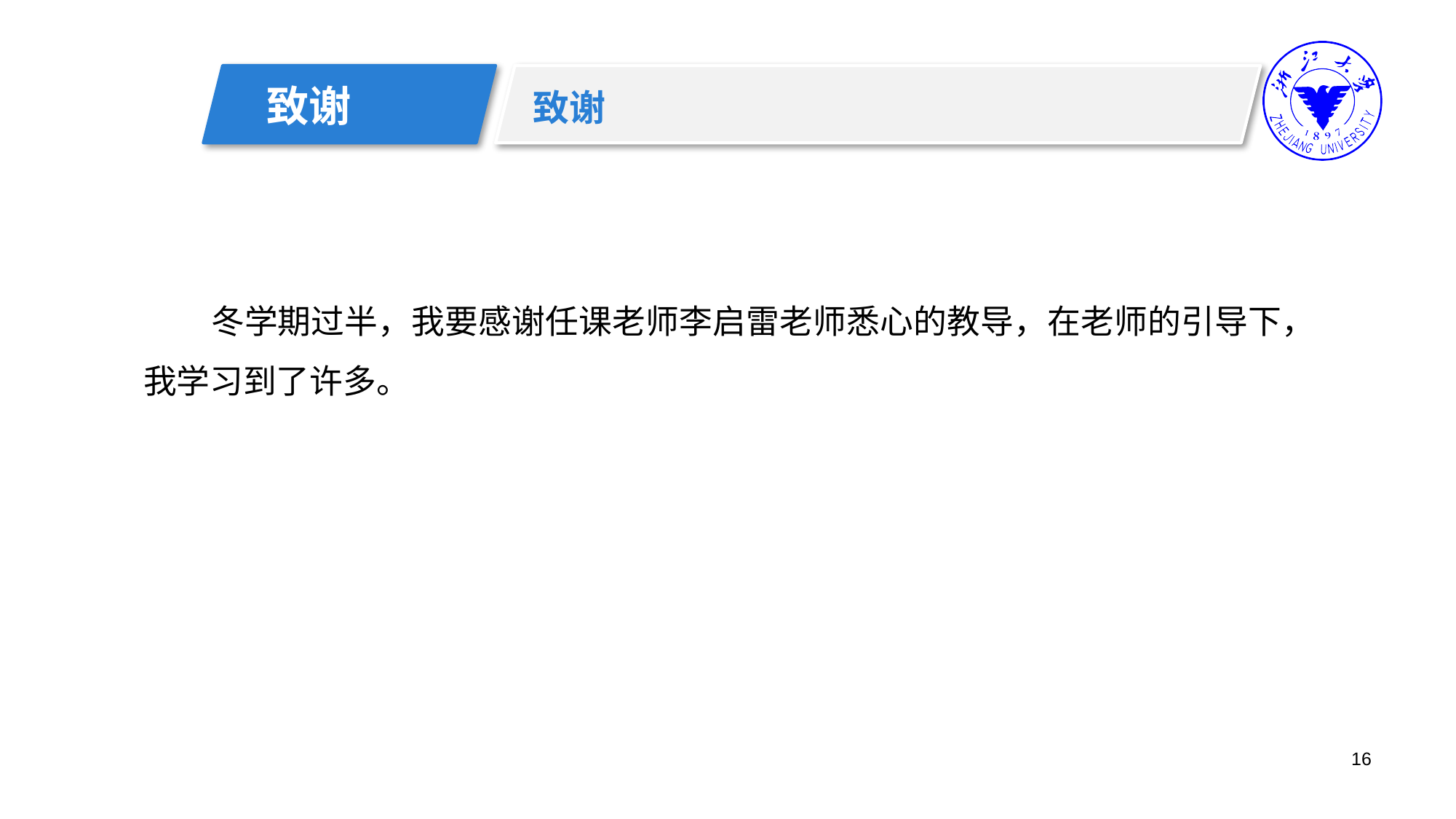

致谢

致谢
   冬学期过半，我要感谢任课老师李启雷老师悉心的教导，在老师的引导下，我学习到了许多。

16